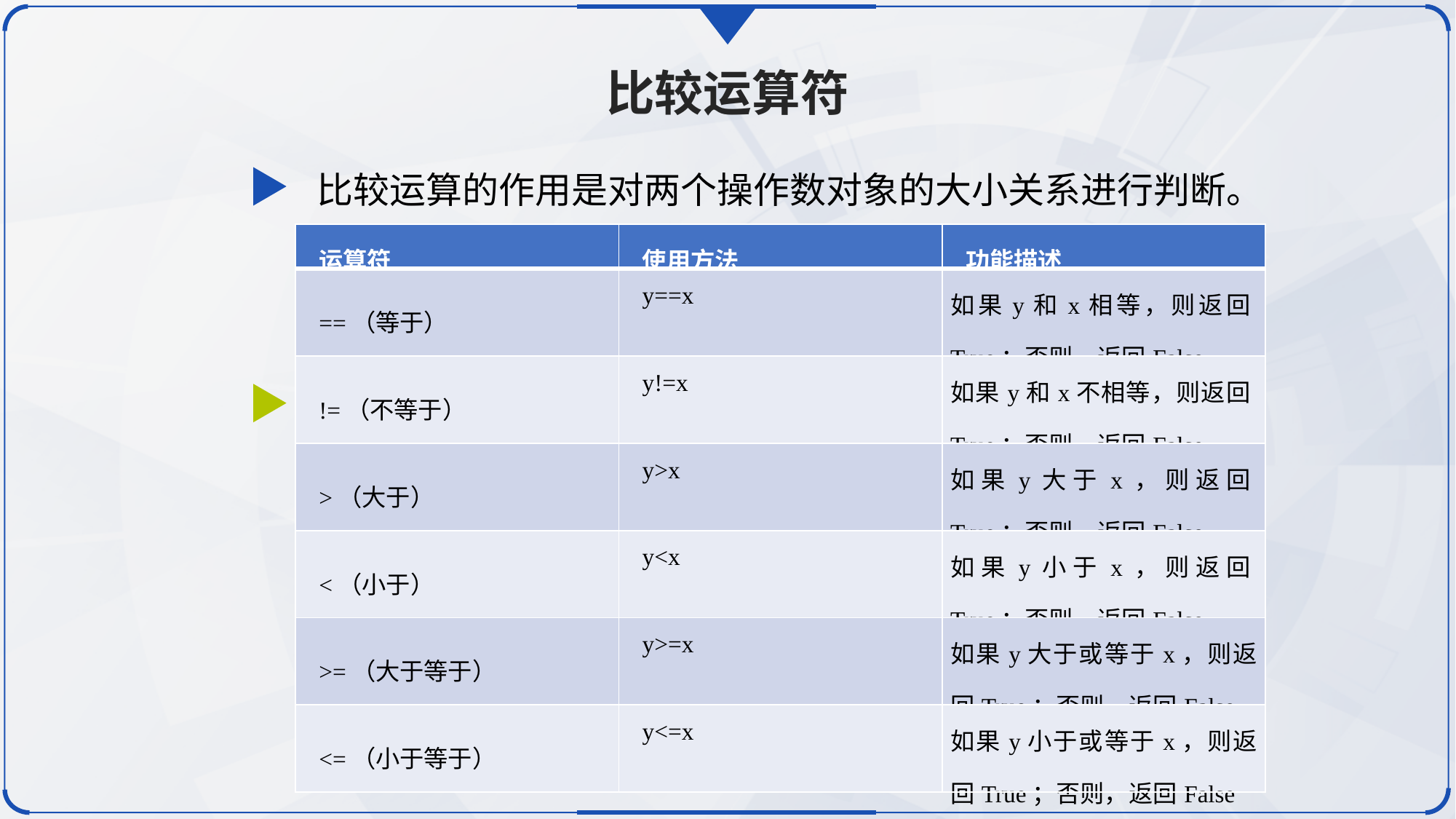

比较运算符
比较运算的作用是对两个操作数对象的大小关系进行判断。

| 运算符 | 使用方法 | 功能描述 |
| --- | --- | --- |
| ==（等于） | y==x | 如果y和x相等，则返回True；否则，返回False |
| !=（不等于） | y!=x | 如果y和x不相等，则返回True；否则，返回False |
| >（大于） | y>x | 如果y大于x，则返回True；否则，返回False |
| <（小于） | y<x | 如果y小于x，则返回True；否则，返回False |
| >=（大于等于） | y>=x | 如果y大于或等于x，则返回True；否则，返回False |
| <=（小于等于） | y<=x | 如果y小于或等于x，则返回True；否则，返回False |